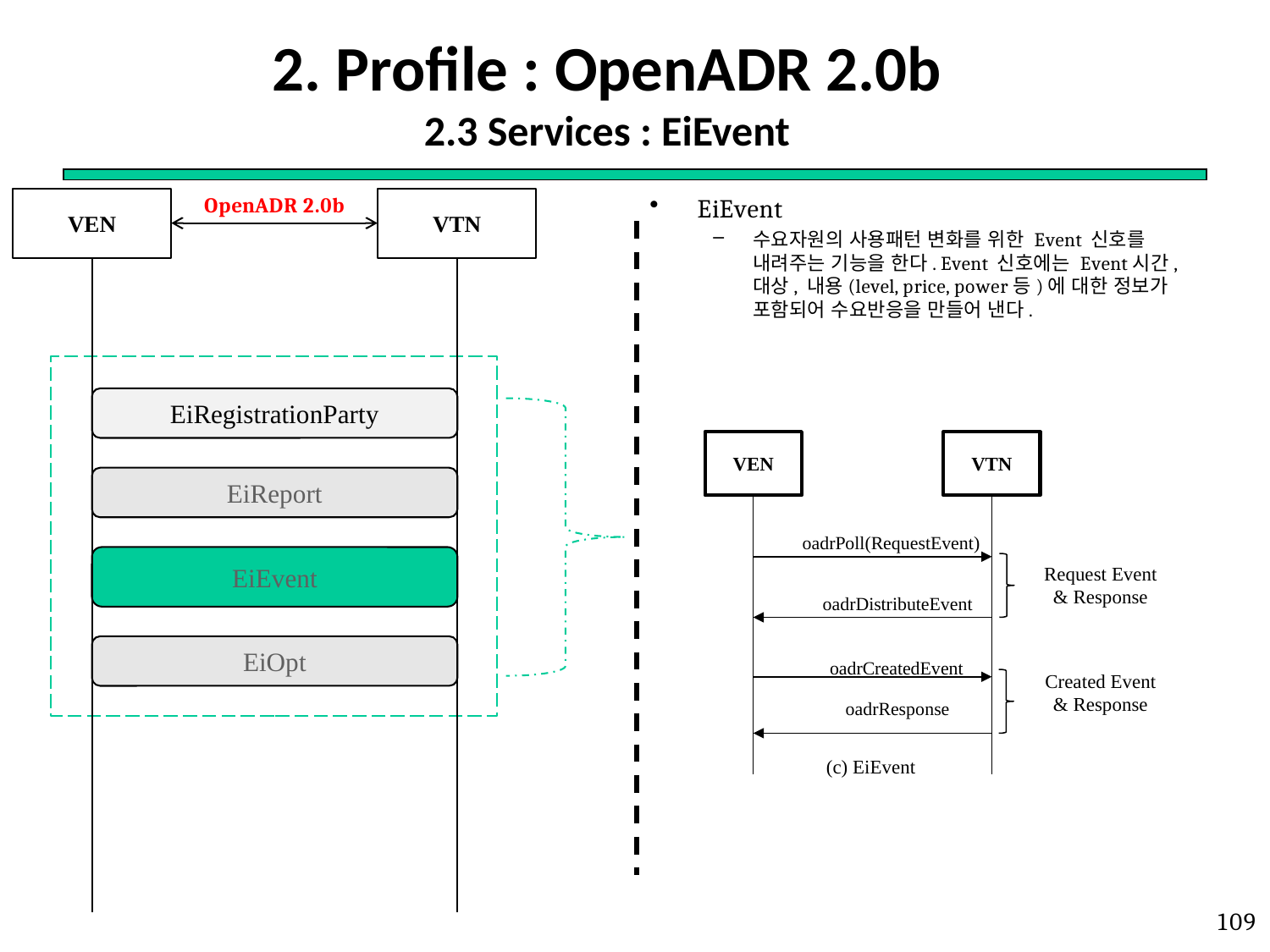

# 2. Profile : OpenADR 2.0b 2.3 Services : EiEvent
OpenADR 2.0b
EiEvent
수요자원의 사용패턴 변화를 위한 Event 신호를 내려주는 기능을 한다. Event 신호에는 Event시간, 대상, 내용(level, price, power등)에 대한 정보가 포함되어 수요반응을 만들어 낸다.

VEN
VTN

EiRegistrationParty

VEN
VTN
oadrPoll(RequestEvent)

Request Event
& Response
oadrDistributeEvent
oadrCreatedEvent
Created Event
& Response

oadrResponse
(c) EiEvent
EiReport
EiEvent
EiOpt
109